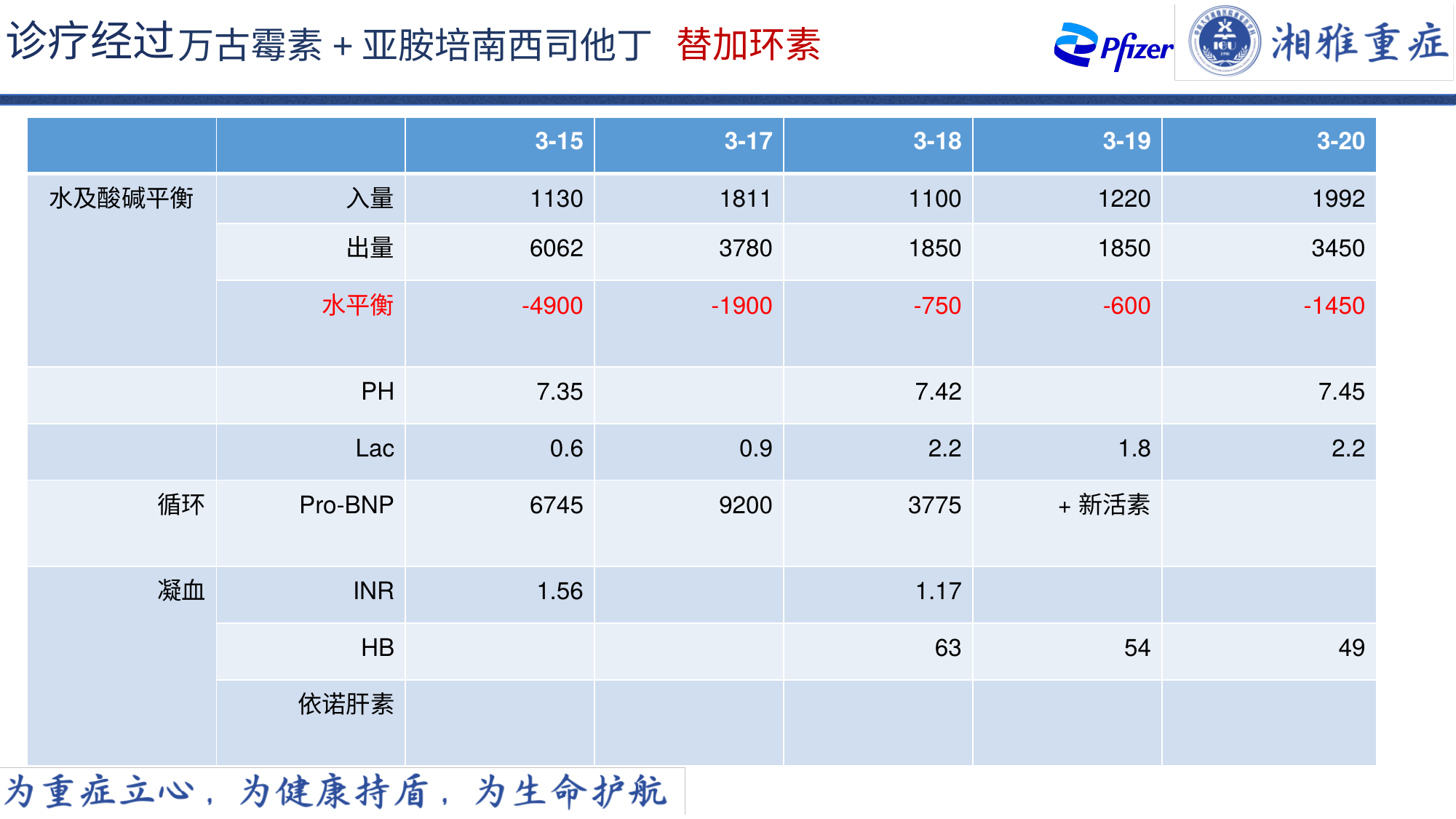

诊疗经过
替加环素
万古霉素+亚胺培南西司他丁

|  |  | 3-15 | 3-17 | 3-18 | 3-19 | 3-20 |
| --- | --- | --- | --- | --- | --- | --- |
| 水及酸碱平衡 | 入量 | 1130 | 1811 | 1100 | 1220 | 1992 |
|  | 出量 | 6062 | 3780 | 1850 | 1850 | 3450 |
|  | 水平衡 | -4900 | -1900 | -750 | -600 | -1450 |
|  | PH | 7.35 |  | 7.42 |  | 7.45 |
|  | Lac | 0.6 | 0.9 | 2.2 | 1.8 | 2.2 |
| 循环 | Pro-BNP | 6745 | 9200 | 3775 | +新活素 |  |
| 凝血 | INR | 1.56 |  | 1.17 |  |  |
|  | HB |  |  | 63 | 54 | 49 |
|  | 依诺肝素 |  |  |  |  |  |